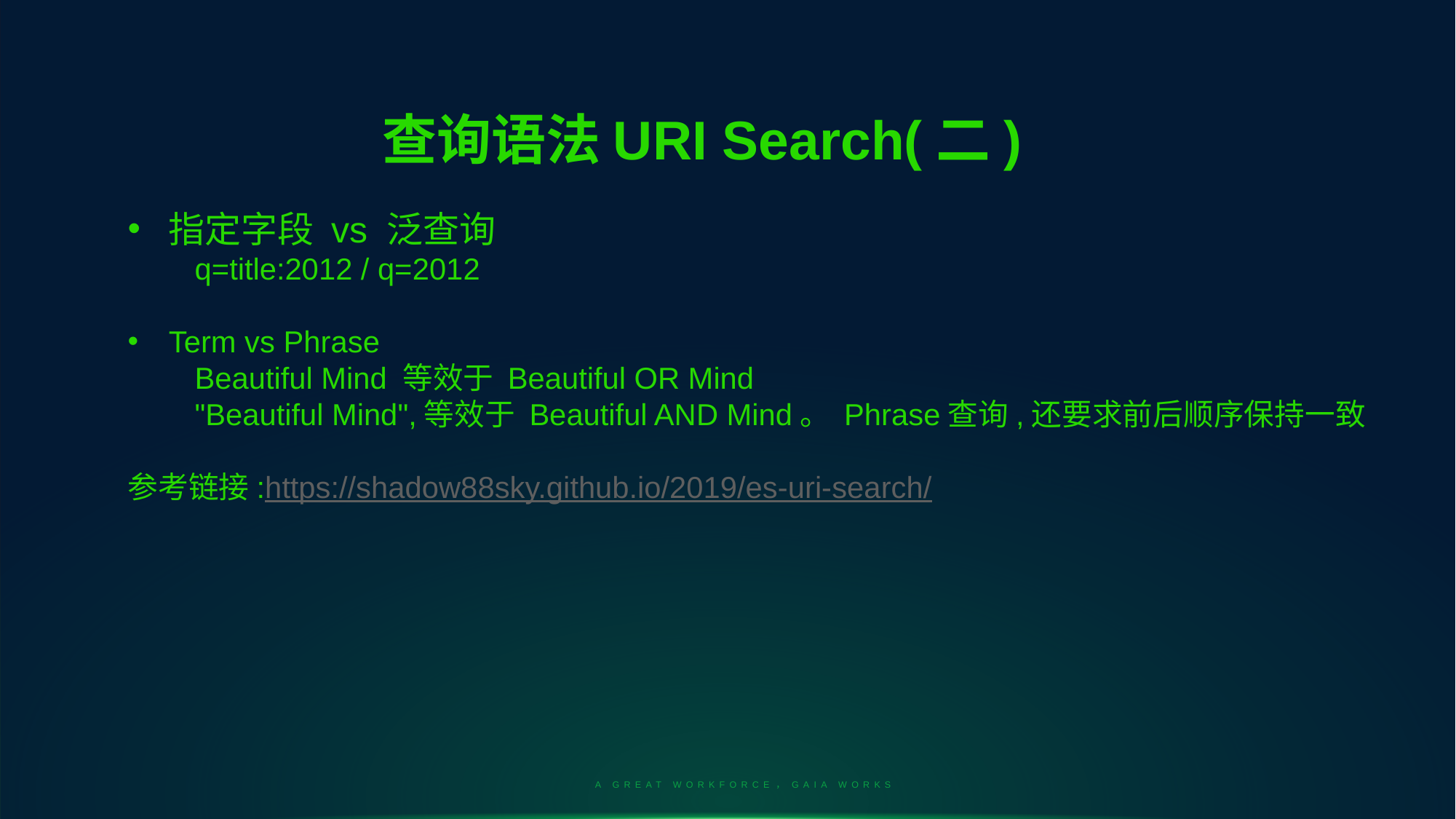

查询语法URI Search(二)
指定字段 vs 泛查询
        q=title:2012 / q=2012

Term vs Phrase
        Beautiful Mind 等效于 Beautiful OR Mind
        "Beautiful Mind",等效于 Beautiful AND Mind。 Phrase查询,还要求前后顺序保持一致

参考链接:https://shadow88sky.github.io/2019/es-uri-search/